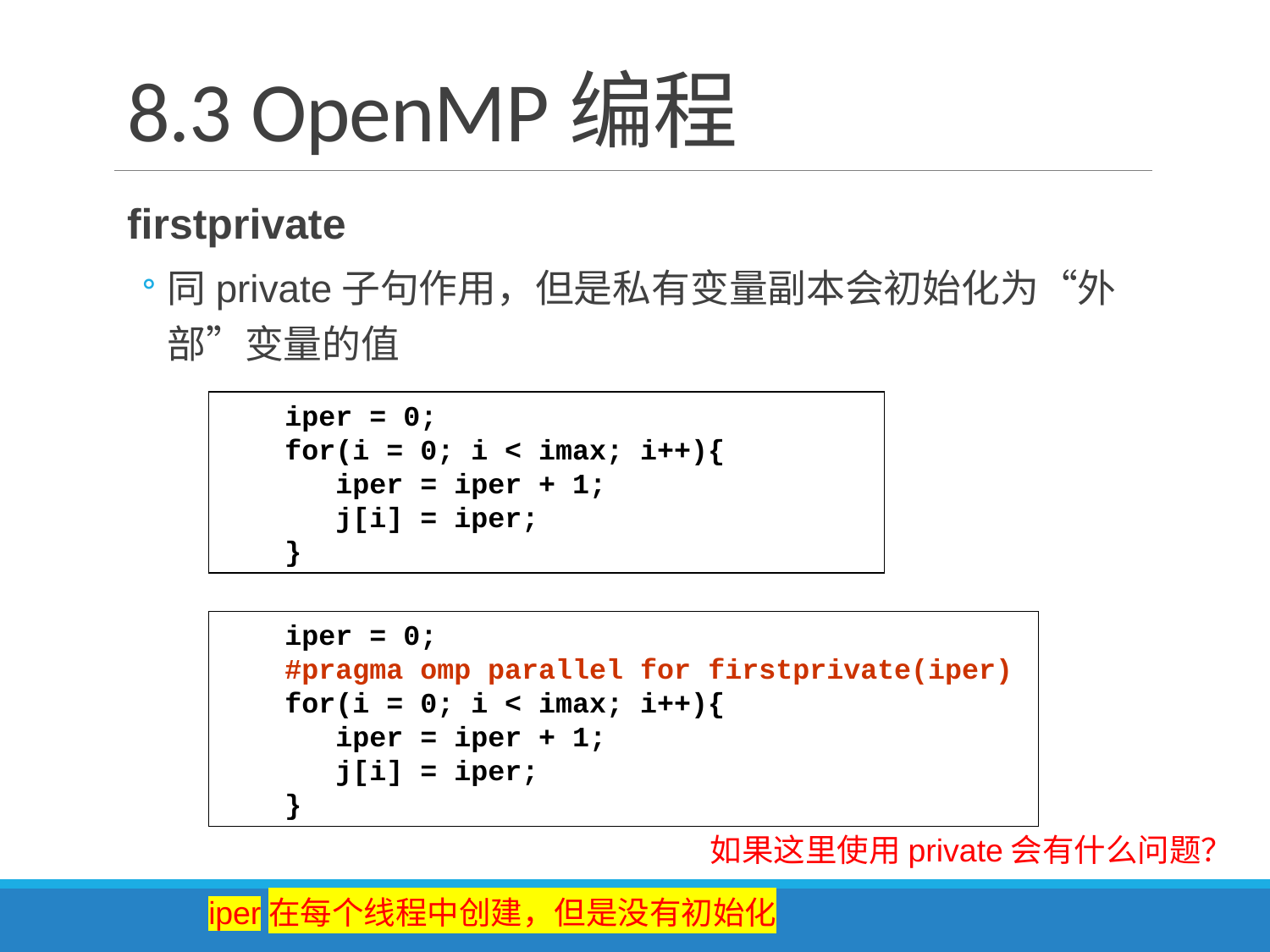

# 8.3 OpenMP编程
firstprivate
同private子句作用，但是私有变量副本会初始化为“外部”变量的值

iper = 0;
for(i = 0; i < imax; i++){
   iper = iper + 1;
   j[i] = iper;
}
iper = 0;
#pragma omp parallel for firstprivate(iper)
for(i = 0; i < imax; i++){
   iper = iper + 1;
   j[i] = iper;
}
如果这里使用private会有什么问题？
iper在每个线程中创建，但是没有初始化
70